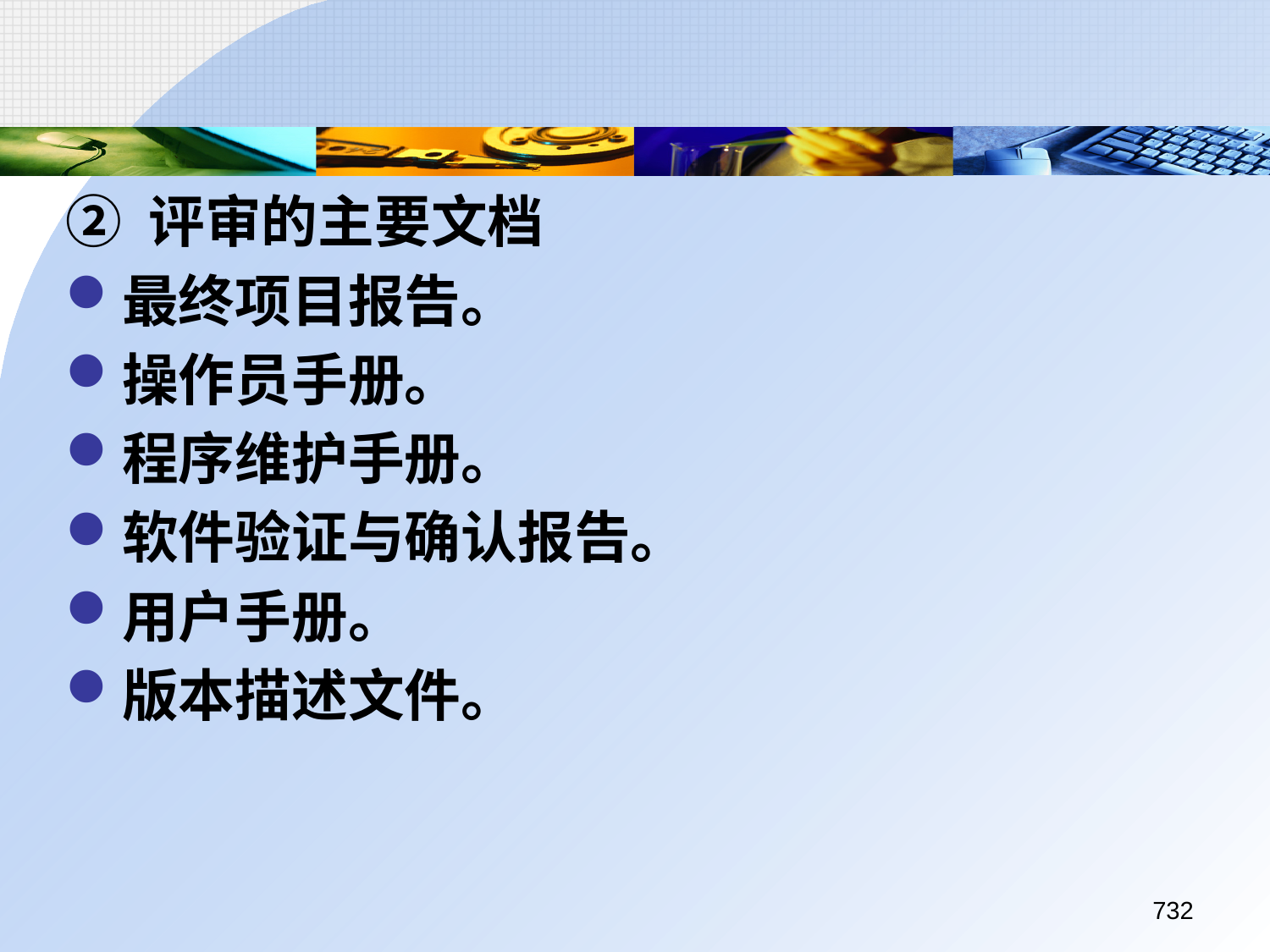

② 评审的主要文档
最终项目报告。
操作员手册。
程序维护手册。
软件验证与确认报告。
用户手册。
版本描述文件。

732